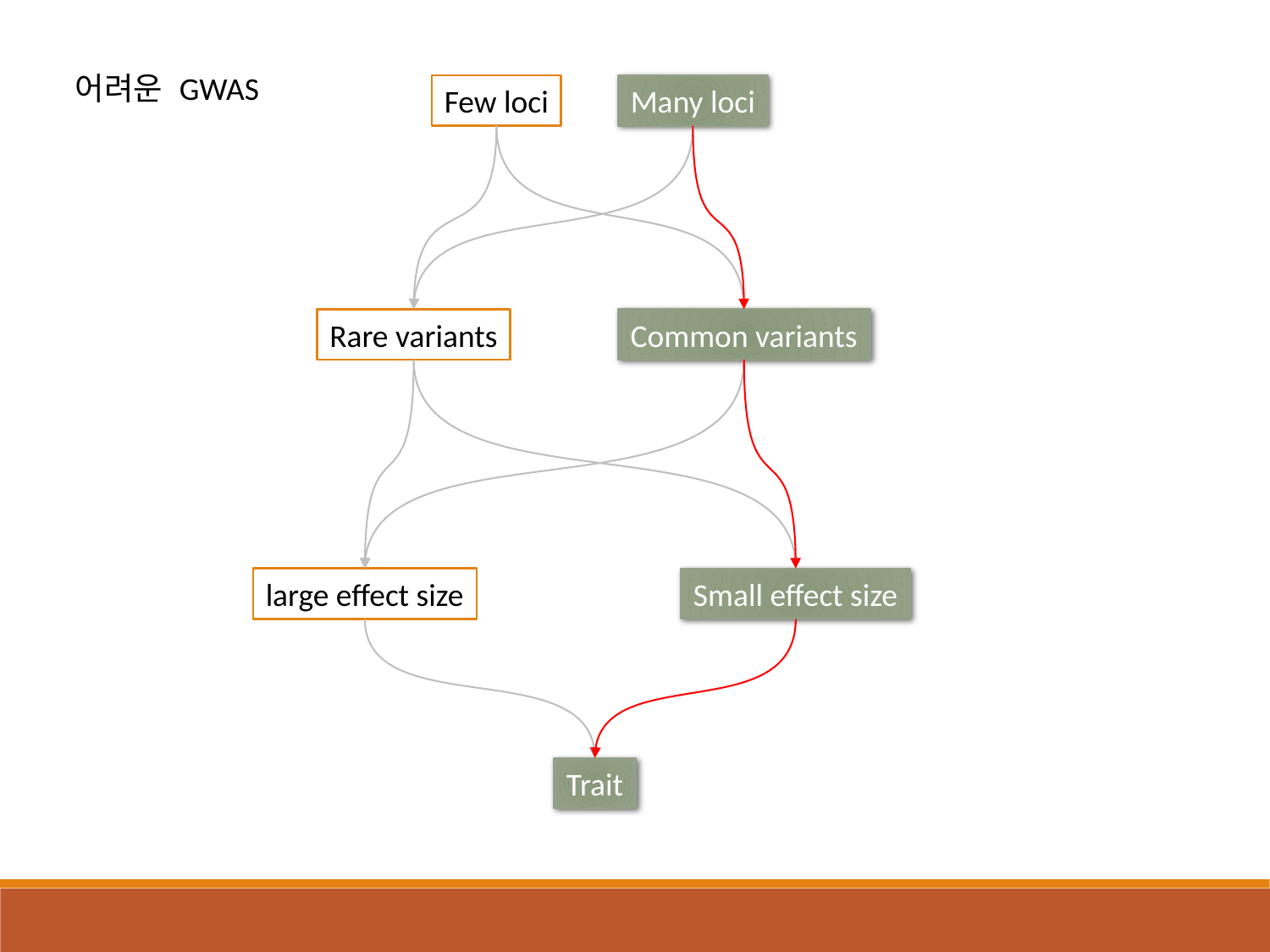

어려운 GWAS
Few loci
Many loci
Rare variants
Common variants
Small effect size
large effect size
Trait